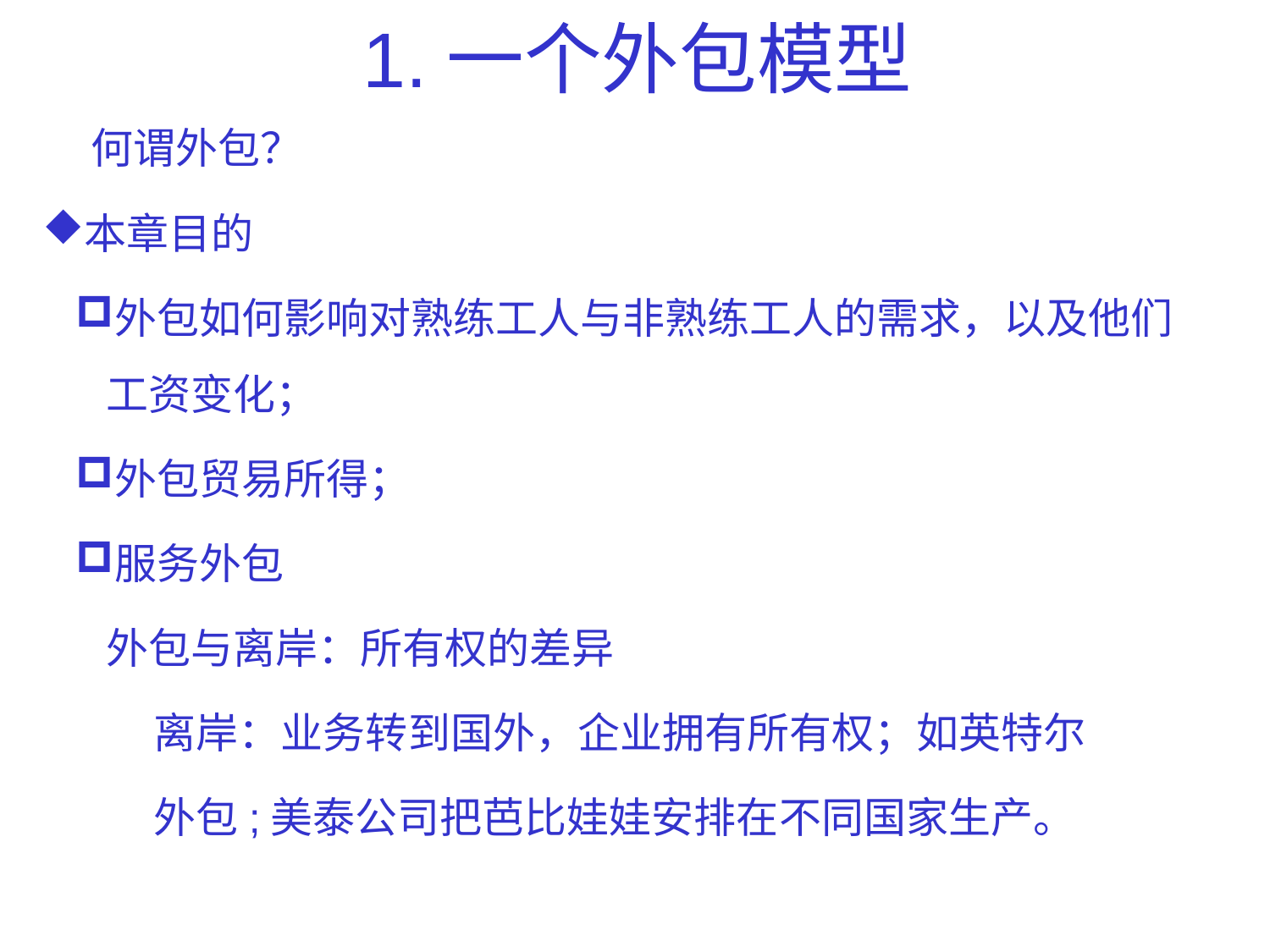

# 1.一个外包模型
何谓外包？
本章目的
外包如何影响对熟练工人与非熟练工人的需求，以及他们工资变化；
外包贸易所得；
服务外包
外包与离岸：所有权的差异
    离岸：业务转到国外，企业拥有所有权；如英特尔
    外包;美泰公司把芭比娃娃安排在不同国家生产。